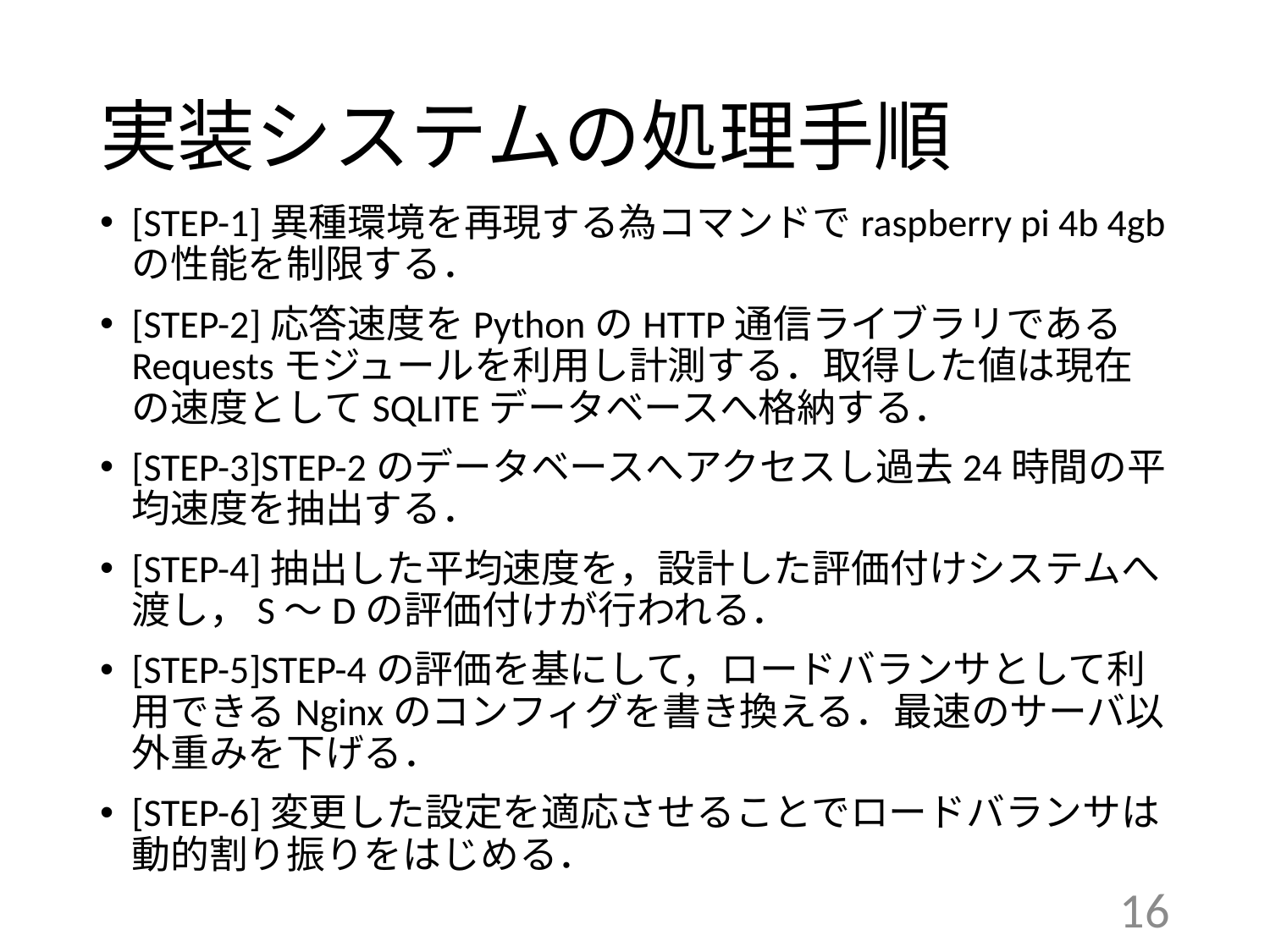

# 実装システムの処理手順
[STEP-1]異種環境を再現する為コマンドでraspberry pi 4b 4gbの性能を制限する．
[STEP-2]応答速度をPythonのHTTP通信ライブラリであるRequestsモジュールを利用し計測する．取得した値は現在の速度としてSQLITEデータベースへ格納する．
[STEP-3]STEP-2のデータベースへアクセスし過去24時間の平均速度を抽出する．
[STEP-4]抽出した平均速度を，設計した評価付けシステムへ渡し，S～Dの評価付けが行われる．
[STEP-5]STEP-4の評価を基にして，ロードバランサとして利用できるNginxのコンフィグを書き換える．最速のサーバ以外重みを下げる．
[STEP-6]変更した設定を適応させることでロードバランサは動的割り振りをはじめる．
16